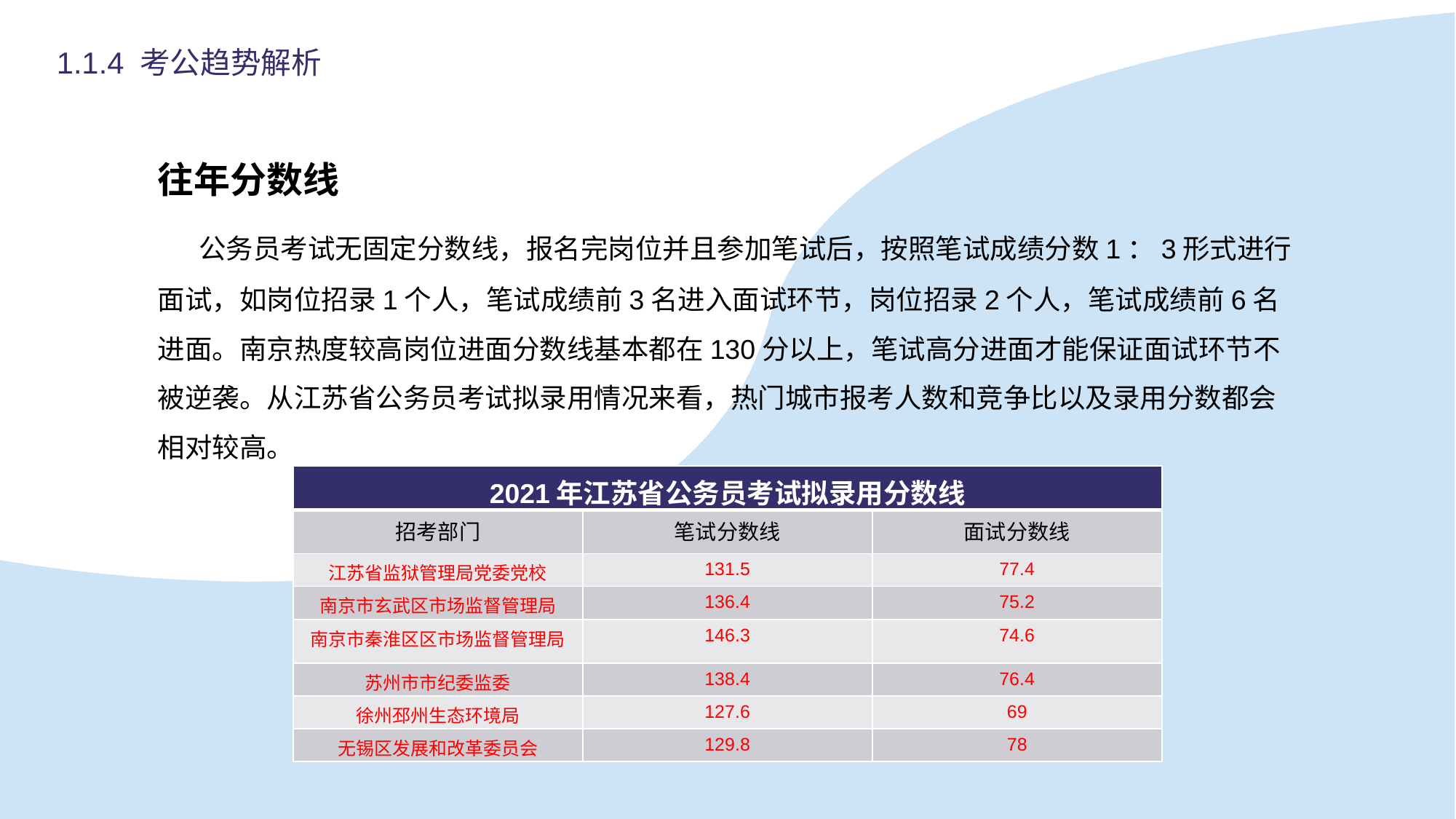

1.1.4 考公趋势解析
往年分数线
     公务员考试无固定分数线，报名完岗位并且参加笔试后，按照笔试成绩分数1：3形式进行面试，如岗位招录1个人，笔试成绩前3名进入面试环节，岗位招录2个人，笔试成绩前6名进面。南京热度较高岗位进面分数线基本都在130分以上，笔试高分进面才能保证面试环节不被逆袭。从江苏省公务员考试拟录用情况来看，热门城市报考人数和竞争比以及录用分数都会相对较高。
| 2021年江苏省公务员考试拟录用分数线 |  |  |
| --- | --- | --- |
| 招考部门 | 笔试分数线 | 面试分数线 |
| 江苏省监狱管理局党委党校 | 131.5 | 77.4 |
| 南京市玄武区市场监督管理局 | 136.4 | 75.2 |
| 南京市秦淮区区市场监督管理局 | 146.3 | 74.6 |
| 苏州市市纪委监委 | 138.4 | 76.4 |
| 徐州邳州生态环境局 | 127.6 | 69 |
| 无锡区发展和改革委员会 | 129.8 | 78 |